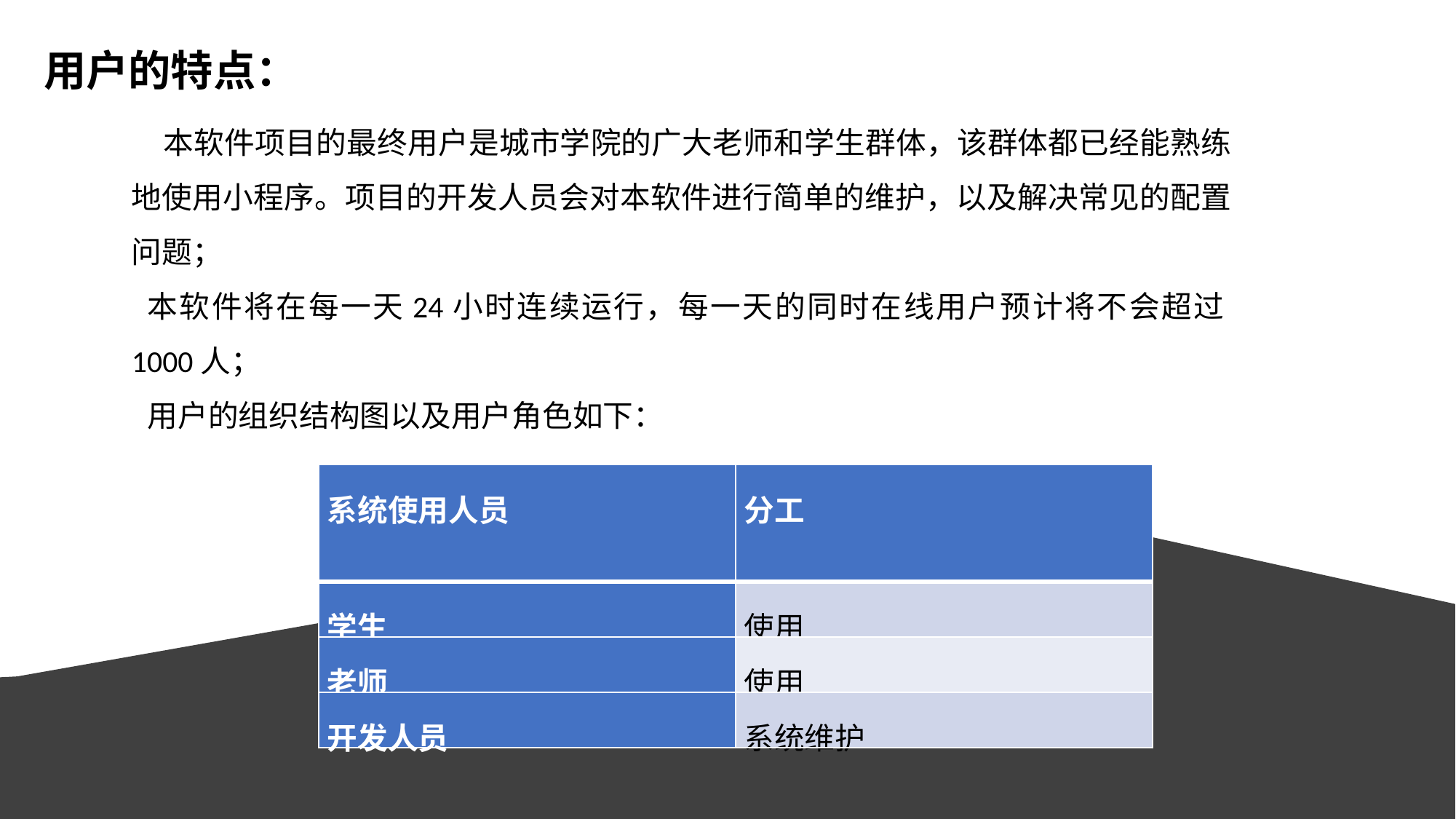

用户的特点：
本软件项目的最终用户是城市学院的广大老师和学生群体，该群体都已经能熟练地使用小程序。项目的开发人员会对本软件进行简单的维护，以及解决常见的配置问题；
本软件将在每一天24小时连续运行，每一天的同时在线用户预计将不会超过1000人；
用户的组织结构图以及用户角色如下：
| 系统使用人员 | 分工 |
| --- | --- |
| 学生 | 使用 |
| 老师 | 使用 |
| 开发人员 | 系统维护 |